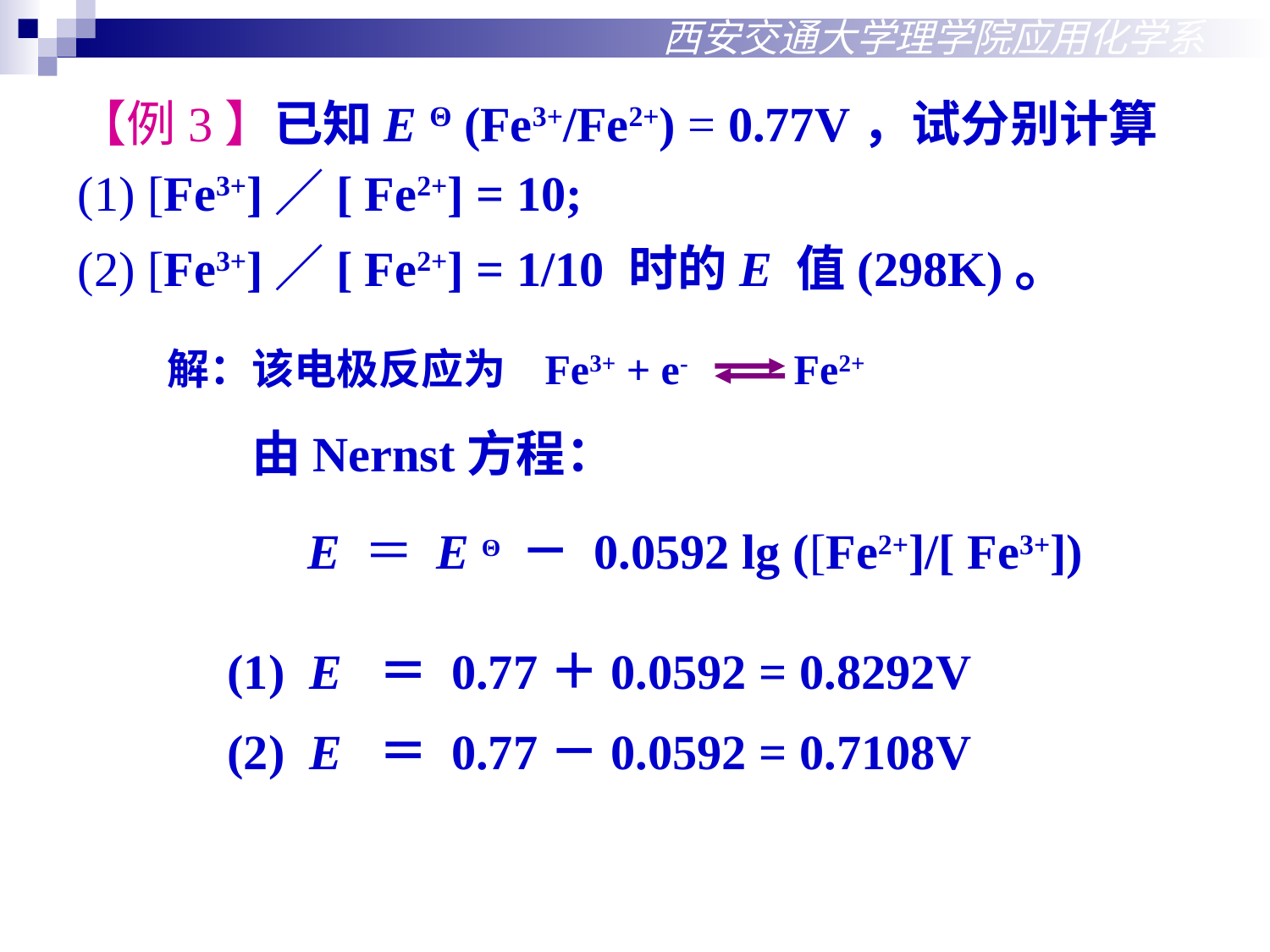

西安交通大学理学院应用化学系
【例3】已知E Θ (Fe3+/Fe2+) = 0.77V，试分别计算
(1) [Fe3+]／[ Fe2+] = 10;
(2) [Fe3+]／[ Fe2+] = 1/10 时的E 值(298K)。
解：该电极反应为   Fe3+ + e-          Fe2+

由Nernst方程：
E ＝ E Θ － 0.0592 lg ([Fe2+]/[ Fe3+])
(1)  E  ＝ 0.77＋0.0592 = 0.8292V
(2)  E  ＝ 0.77－0.0592 = 0.7108V